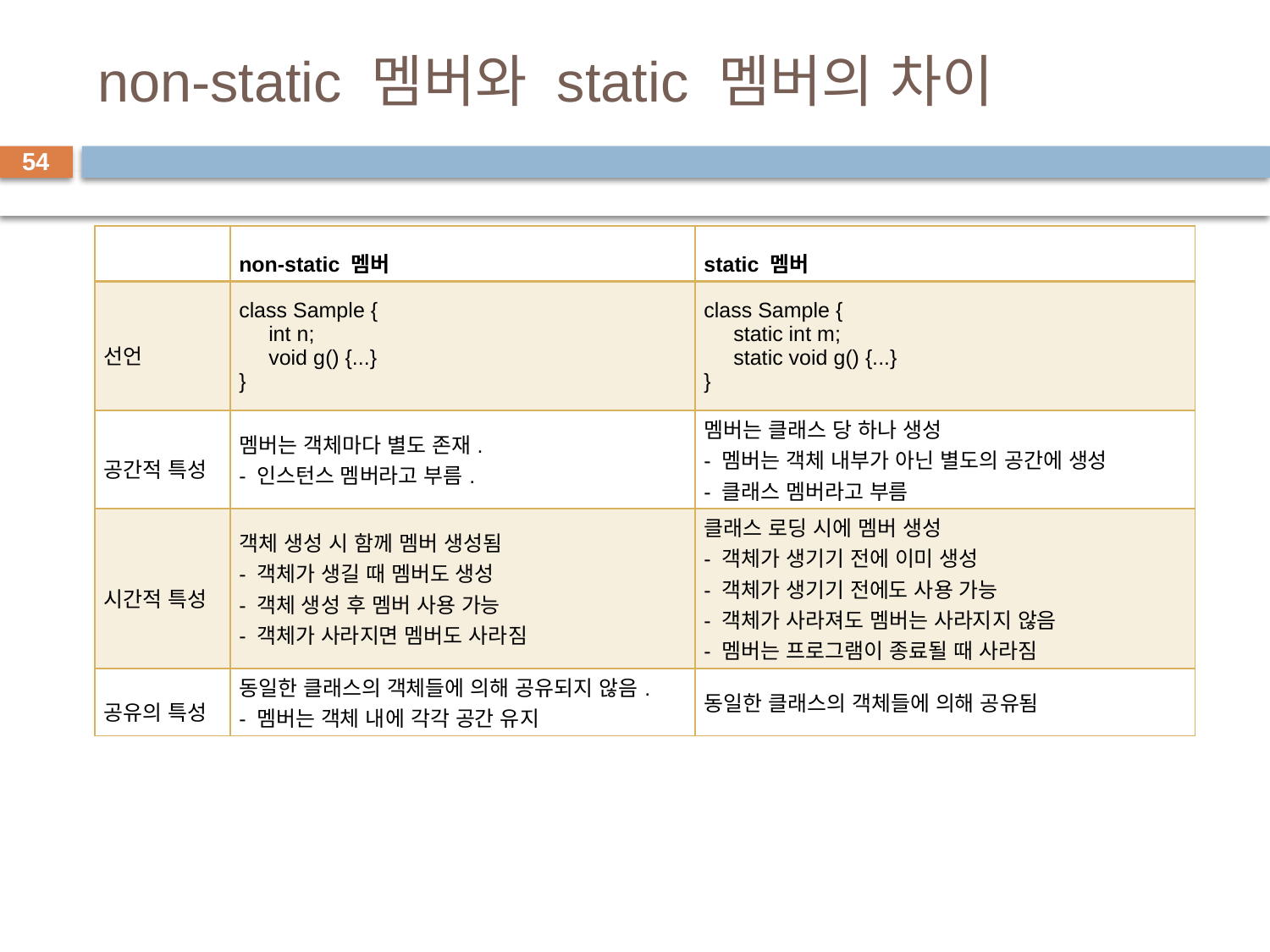

# non-static 멤버와 static 멤버의 차이
54
|  | non-static 멤버 | static 멤버 |
| --- | --- | --- |
| 선언 | class Sample { int n; void g() {...} } | class Sample { static int m; static void g() {...} } |
| 공간적 특성 | 멤버는 객체마다 별도 존재. - 인스턴스 멤버라고 부름. | 멤버는 클래스 당 하나 생성 - 멤버는 객체 내부가 아닌 별도의 공간에 생성 - 클래스 멤버라고 부름 |
| 시간적 특성 | 객체 생성 시 함께 멤버 생성됨 - 객체가 생길 때 멤버도 생성 - 객체 생성 후 멤버 사용 가능 - 객체가 사라지면 멤버도 사라짐 | 클래스 로딩 시에 멤버 생성 - 객체가 생기기 전에 이미 생성 - 객체가 생기기 전에도 사용 가능 - 객체가 사라져도 멤버는 사라지지 않음 - 멤버는 프로그램이 종료될 때 사라짐 |
| 공유의 특성 | 동일한 클래스의 객체들에 의해 공유되지 않음. - 멤버는 객체 내에 각각 공간 유지 | 동일한 클래스의 객체들에 의해 공유됨 |